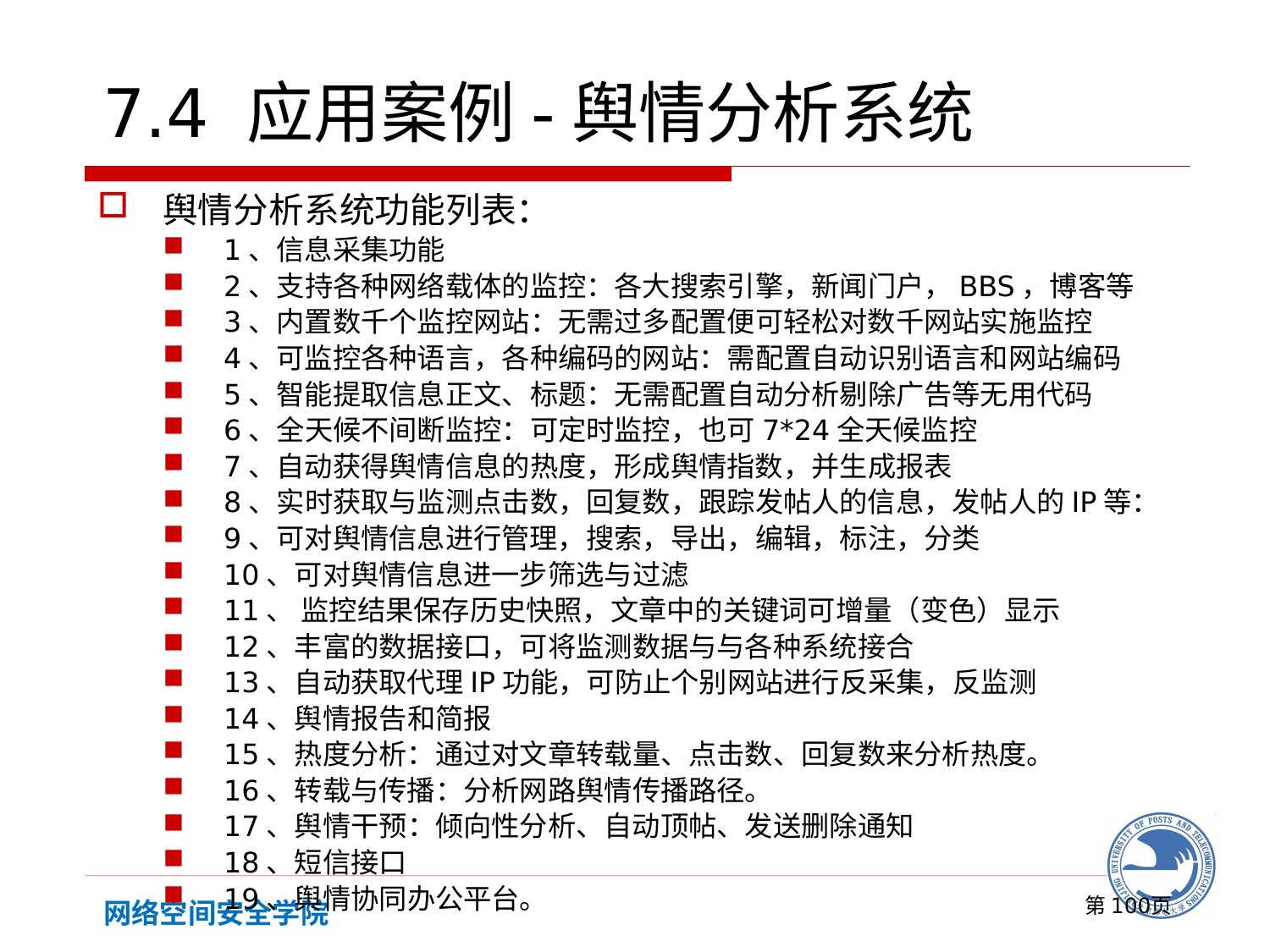

# 7.4 应用案例-舆情分析系统
舆情分析系统功能列表：
1、信息采集功能
2、支持各种网络载体的监控：各大搜索引擎，新闻门户，BBS，博客等
3、内置数千个监控网站：无需过多配置便可轻松对数千网站实施监控
4、可监控各种语言，各种编码的网站：需配置自动识别语言和网站编码
5、智能提取信息正文、标题：无需配置自动分析剔除广告等无用代码
6、全天候不间断监控：可定时监控，也可7*24全天候监控
7、自动获得舆情信息的热度，形成舆情指数，并生成报表
8、实时获取与监测点击数，回复数，跟踪发帖人的信息，发帖人的IP等：
9、可对舆情信息进行管理，搜索，导出，编辑，标注，分类
10、可对舆情信息进一步筛选与过滤
11、 监控结果保存历史快照，文章中的关键词可增量（变色）显示
12、丰富的数据接口，可将监测数据与与各种系统接合
13、自动获取代理IP功能，可防止个别网站进行反采集，反监测
14、舆情报告和简报
15、热度分析：通过对文章转载量、点击数、回复数来分析热度。
16、转载与传播：分析网路舆情传播路径。
17、舆情干预：倾向性分析、自动顶帖、发送删除通知
18、短信接口
19、舆情协同办公平台。

100